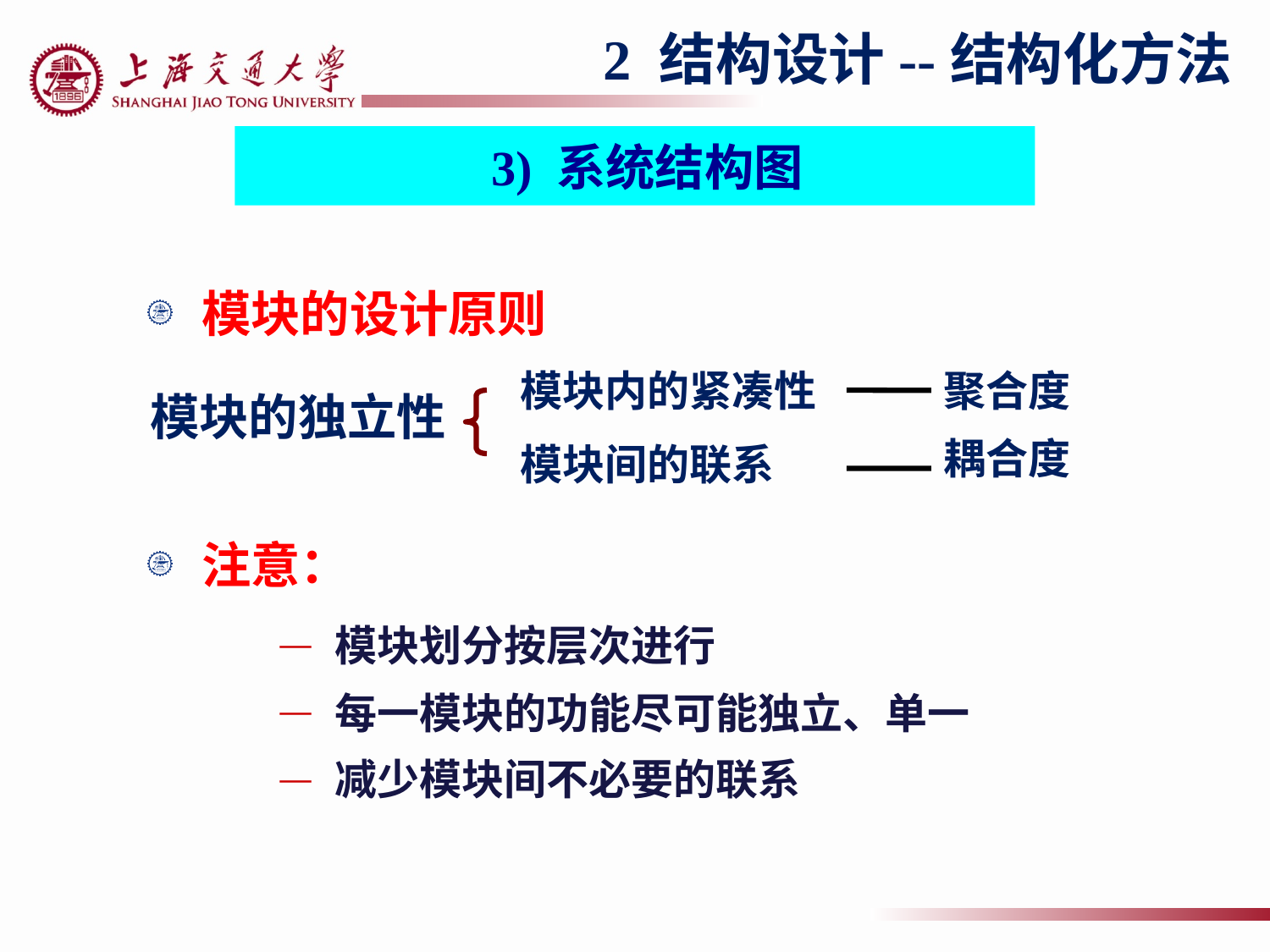

2 结构设计--结构化方法
  3) 系统结构图
模块的设计原则
聚合度

模块内的紧凑性

模块间的联系
模块的独立性
耦合度

注意：
模块划分按层次进行
每一模块的功能尽可能独立、单一
减少模块间不必要的联系